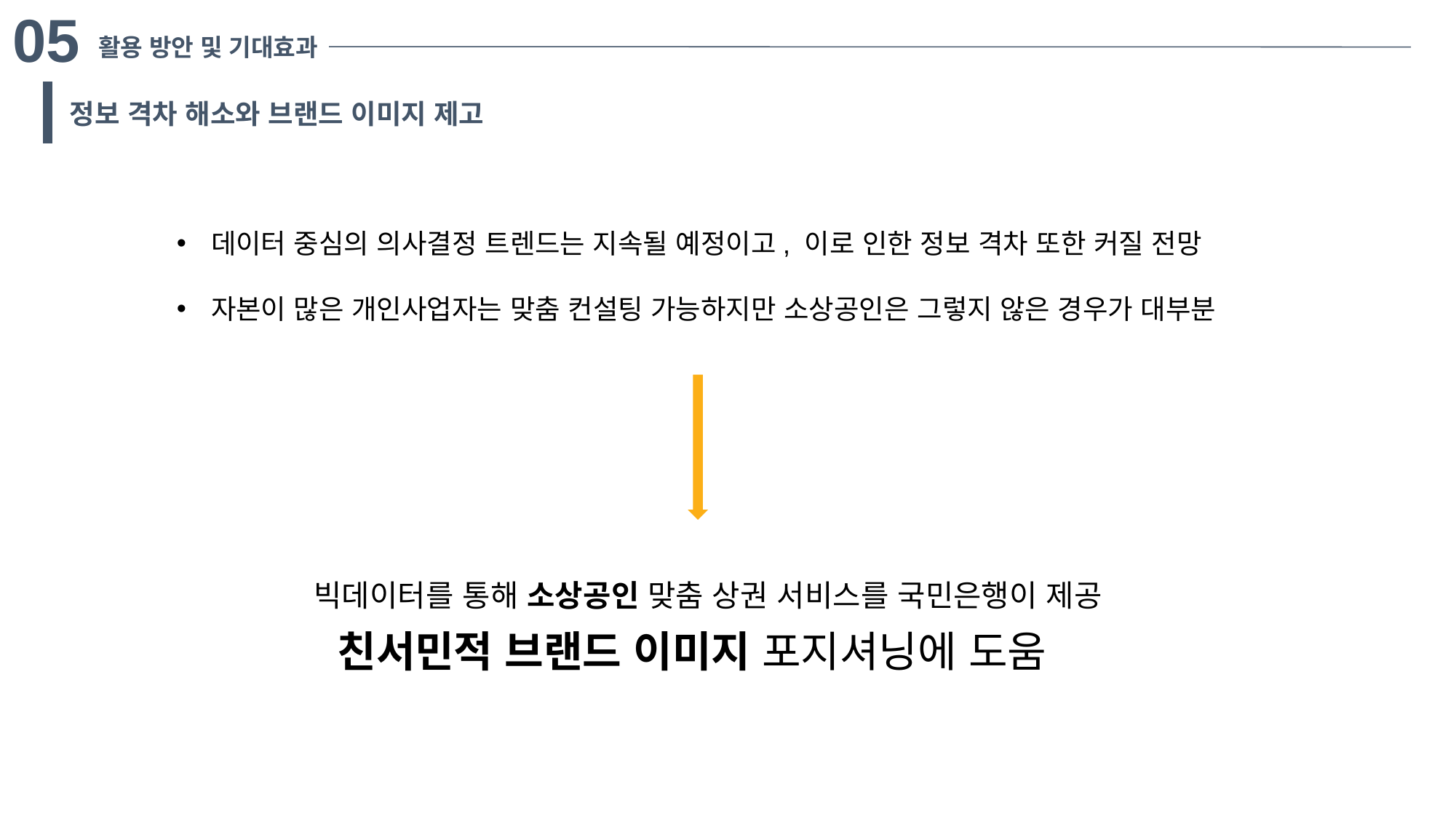

05
활용 방안 및 기대효과

정보 격차 해소와 브랜드 이미지 제고
데이터 중심의 의사결정 트렌드는 지속될 예정이고, 이로 인한 정보 격차 또한 커질 전망
자본이 많은 개인사업자는 맞춤 컨설팅 가능하지만 소상공인은 그렇지 않은 경우가 대부분

빅데이터를 통해 소상공인 맞춤 상권 서비스를 국민은행이 제공
친서민적 브랜드 이미지 포지셔닝에 도움